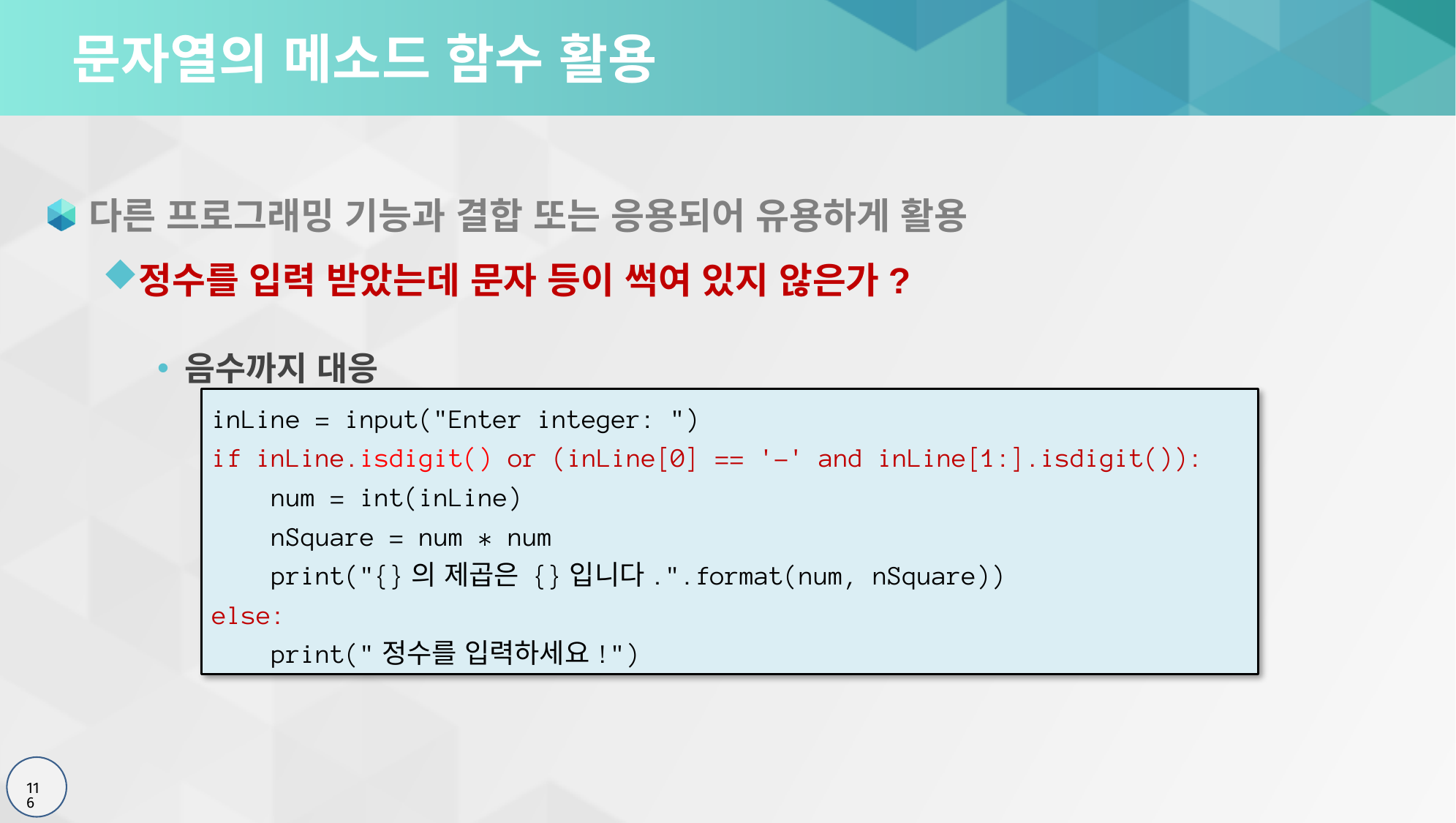

# 문자열의 메소드 함수 활용
다른 프로그래밍 기능과 결합 또는 응용되어 유용하게 활용
정수를 입력 받았는데 문자 등이 썩여 있지 않은가?
음수까지 대응
inLine = input("Enter integer: ")
if inLine.isdigit() or (inLine[0] == '-' and inLine[1:].isdigit()):
    num = int(inLine)
    nSquare = num * num
    print("{}의 제곱은 {}입니다.".format(num, nSquare))
else:
    print("정수를 입력하세요!")